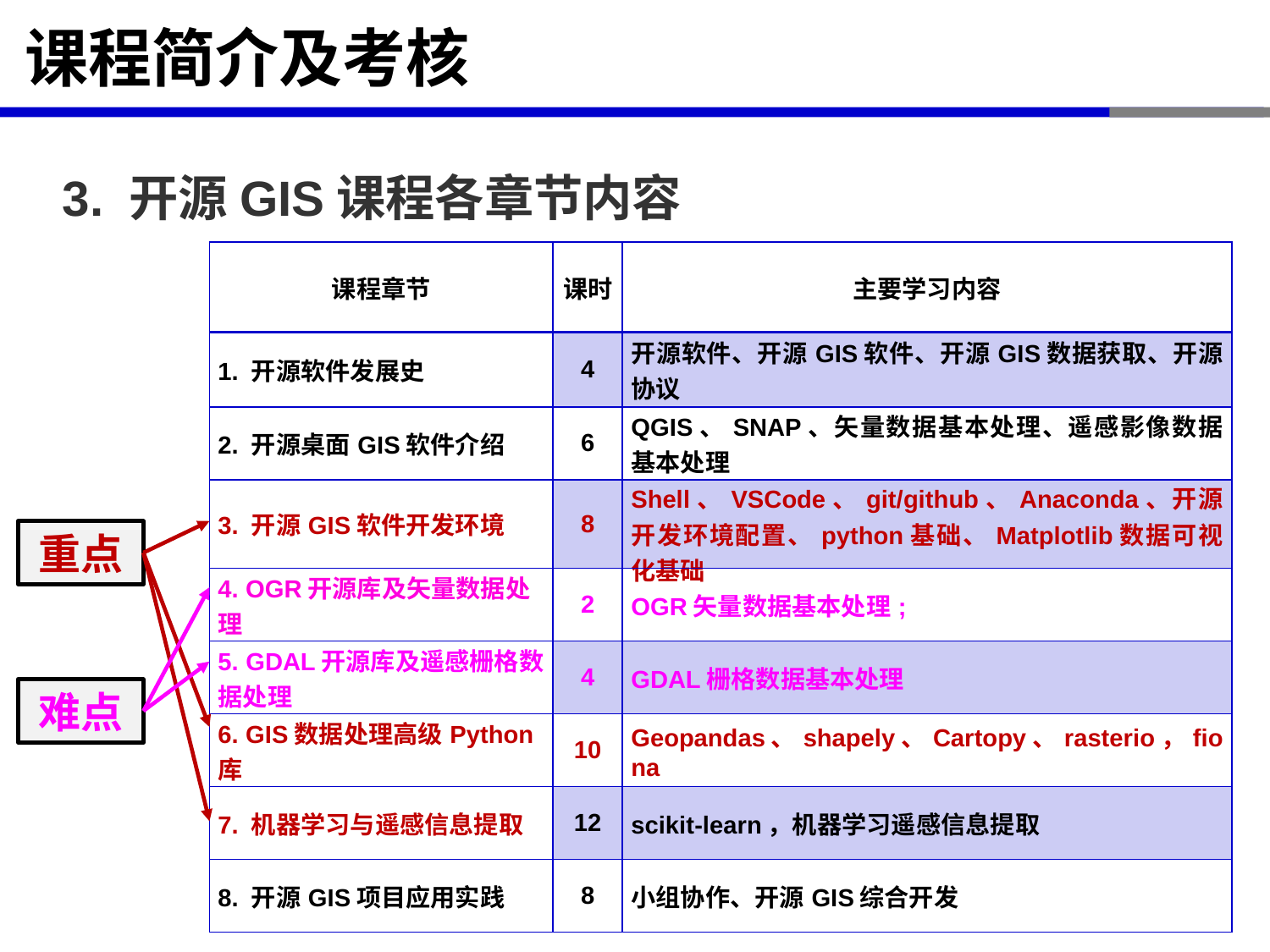

# 课程简介及考核
3. 开源GIS课程各章节内容
| 课程章节 | 课时 | 主要学习内容 |
| --- | --- | --- |
| 1. 开源软件发展史 | 4 | 开源软件、开源GIS软件、开源GIS数据获取、开源协议 |
| 2. 开源桌面GIS软件介绍 | 6 | QGIS、SNAP、矢量数据基本处理、遥感影像数据基本处理 |
| 3. 开源GIS软件开发环境 | 8 | Shell、VSCode、git/github、Anaconda、开源开发环境配置、python基础、Matplotlib数据可视化基础 |
| 4. OGR开源库及矢量数据处理 | 2 | OGR矢量数据基本处理; |
| 5. GDAL开源库及遥感栅格数据处理 | 4 | GDAL栅格数据基本处理 |
| 6. GIS数据处理高级Python库 | 10 | Geopandas、shapely、Cartopy、rasterio，fiona |
| 7. 机器学习与遥感信息提取 | 12 | scikit-learn，机器学习遥感信息提取 |
| 8. 开源GIS项目应用实践 | 8 | 小组协作、开源GIS综合开发 |
重点
难点